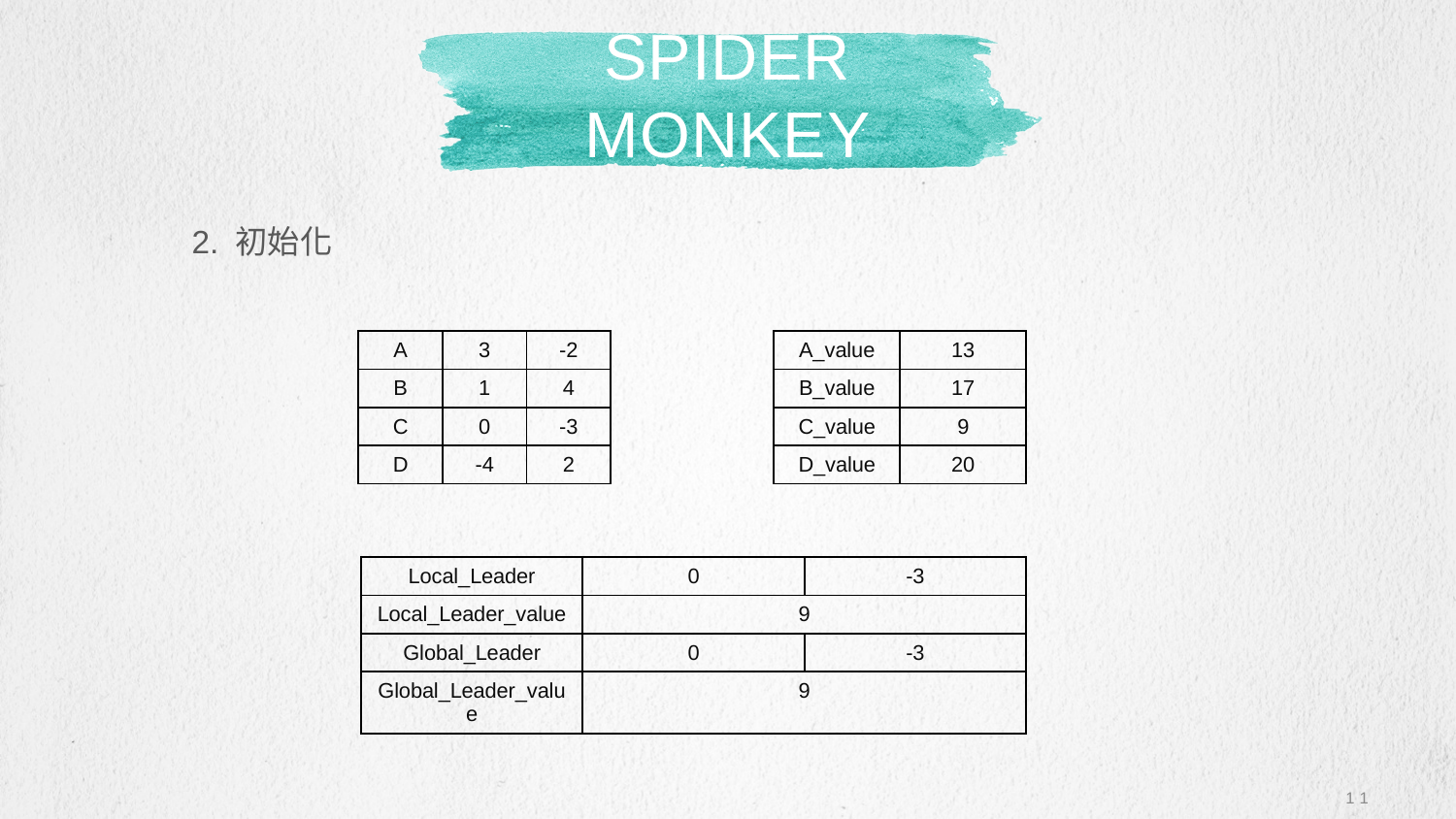

# Spider monkey
2. 初始化

| A | 3 | -2 |
| --- | --- | --- |
| B | 1 | 4 |
| C | 0 | -3 |
| D | -4 | 2 |
| A\_value | 13 |
| --- | --- |
| B\_value | 17 |
| C\_value | 9 |
| D\_value | 20 |
| Local\_Leader | 0 | -3 |
| --- | --- | --- |
| Local\_Leader\_value | 9 | 4 |
| Global\_Leader | 0 | -3 |
| Global\_Leader\_value | 9 | 2 |
11